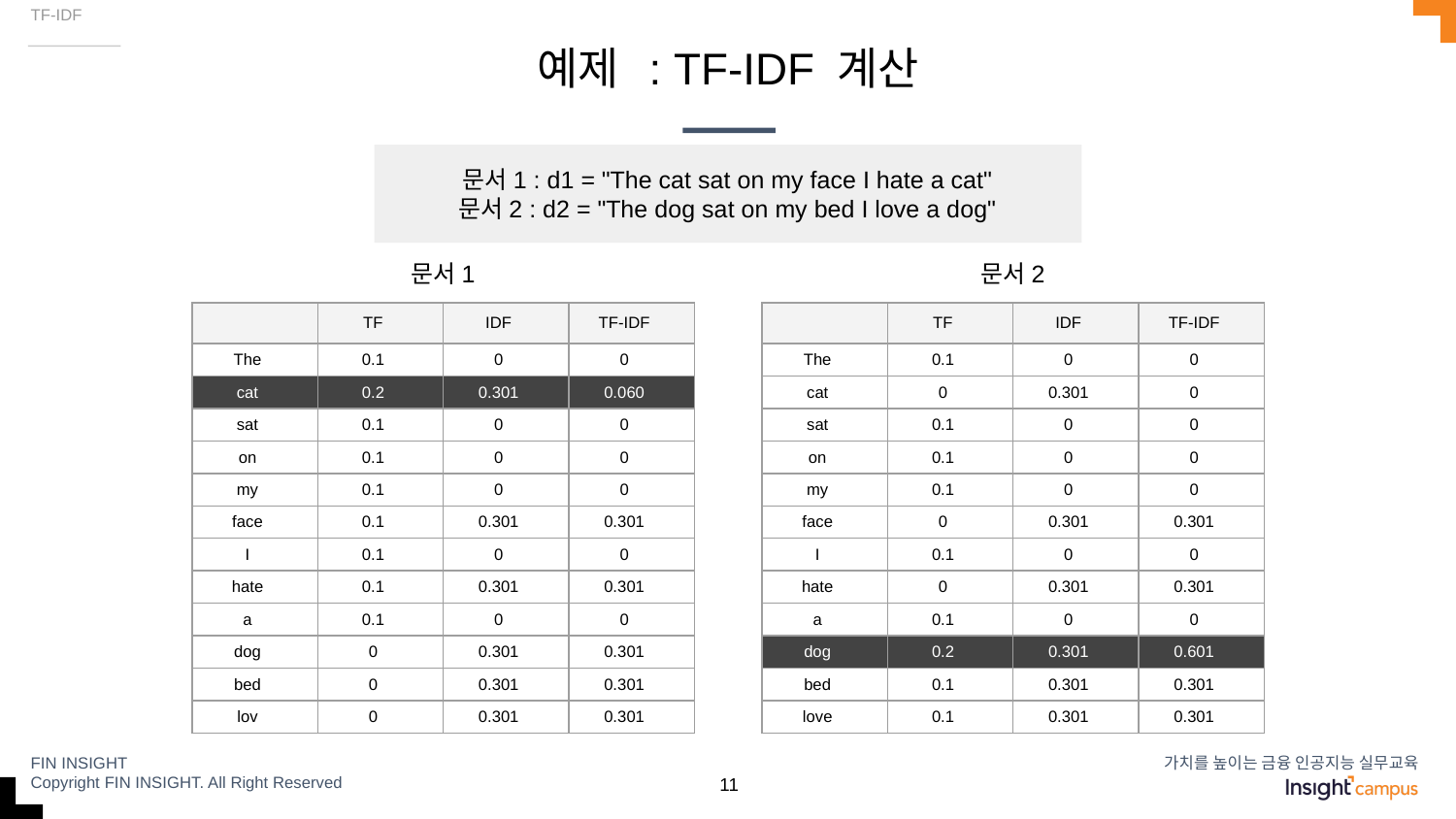

TF-IDF

# 예제  : TF-IDF 계산
문서1 : d1 = "The cat sat on my face I hate a cat"
문서2 : d2 = "The dog sat on my bed I love a dog"
문서1
문서2
|  | TF | IDF | TF-IDF |
| --- | --- | --- | --- |
| The | 0.1 | 0 | 0 |
| cat | 0.2 | 0.301 | 0.060 |
| sat | 0.1 | 0 | 0 |
| on | 0.1 | 0 | 0 |
| my | 0.1 | 0 | 0 |
| face | 0.1 | 0.301 | 0.301 |
| I | 0.1 | 0 | 0 |
| hate | 0.1 | 0.301 | 0.301 |
| a | 0.1 | 0 | 0 |
| dog | 0 | 0.301 | 0.301 |
| bed | 0 | 0.301 | 0.301 |
| lov | 0 | 0.301 | 0.301 |
|  | TF | IDF | TF-IDF |
| --- | --- | --- | --- |
| The | 0.1 | 0 | 0 |
| cat | 0 | 0.301 | 0 |
| sat | 0.1 | 0 | 0 |
| on | 0.1 | 0 | 0 |
| my | 0.1 | 0 | 0 |
| face | 0 | 0.301 | 0.301 |
| I | 0.1 | 0 | 0 |
| hate | 0 | 0.301 | 0.301 |
| a | 0.1 | 0 | 0 |
| dog | 0.2 | 0.301 | 0.601 |
| bed | 0.1 | 0.301 | 0.301 |
| love | 0.1 | 0.301 | 0.301 |
11